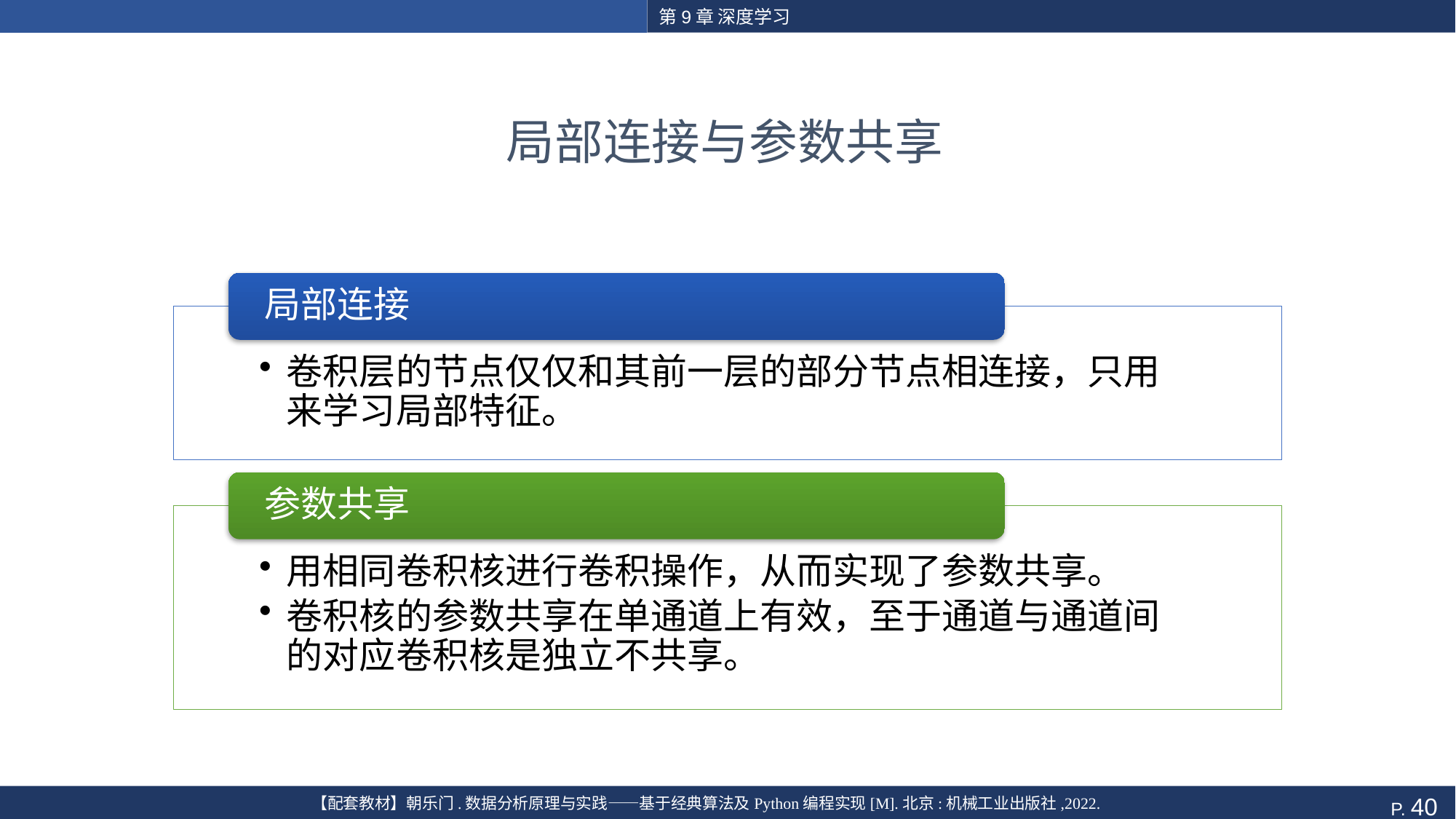

第9章 深度学习
# 局部连接与参数共享
卷积层的节点仅仅和其前一层的部分节点相连接，只用来学习局部特征。
局部连接
用相同卷积核进行卷积操作，从而实现了参数共享。
卷积核的参数共享在单通道上有效，至于通道与通道间的对应卷积核是独立不共享。
参数共享